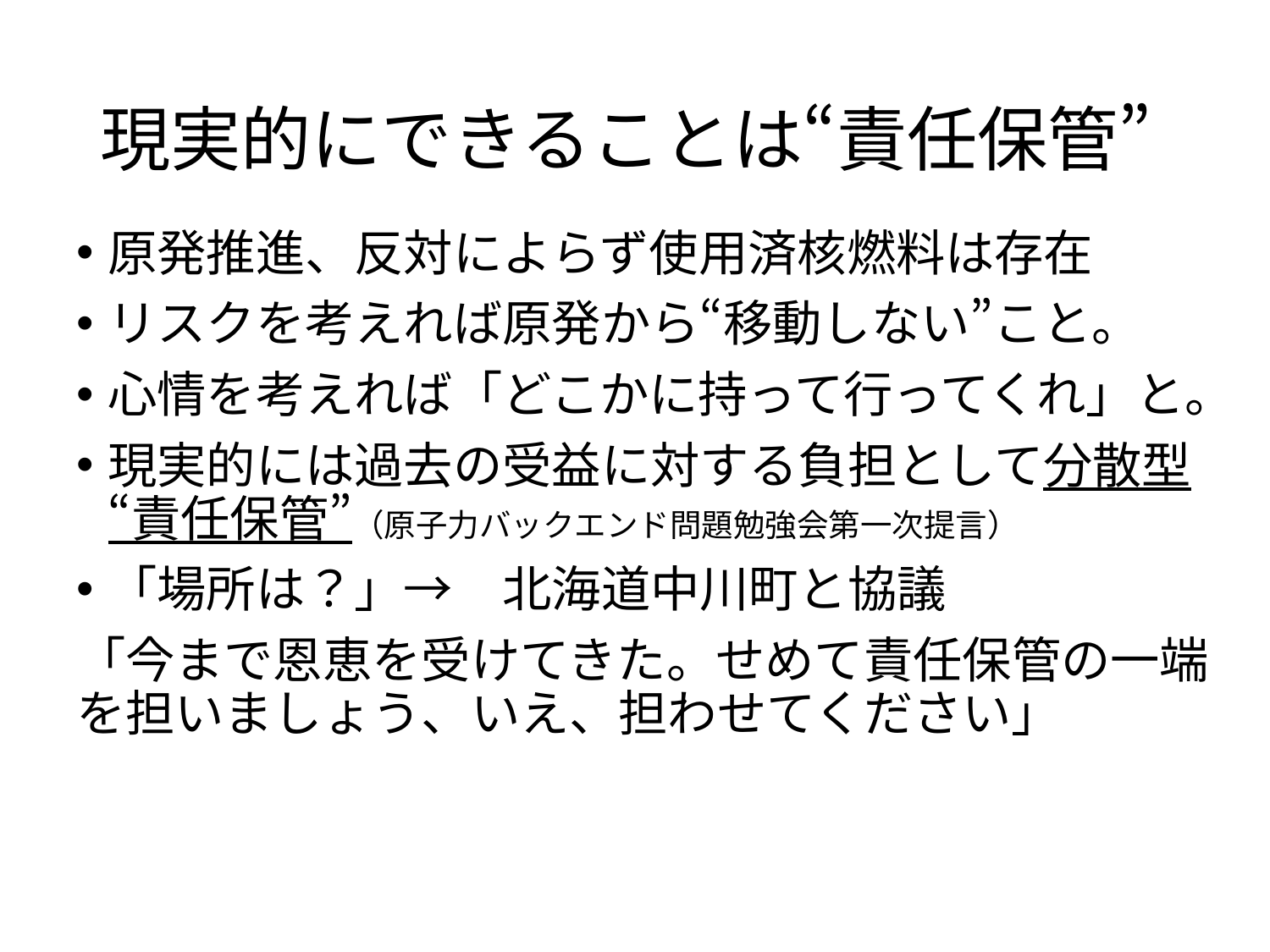

# 現実的にできることは“責任保管”
原発推進、反対によらず使用済核燃料は存在
リスクを考えれば原発から“移動しない”こと。
心情を考えれば「どこかに持って行ってくれ」と。
現実的には過去の受益に対する負担として分散型“責任保管”（原子力バックエンド問題勉強会第一次提言）
「場所は？」→　北海道中川町と協議
「今まで恩恵を受けてきた。せめて責任保管の一端を担いましょう、いえ、担わせてください」